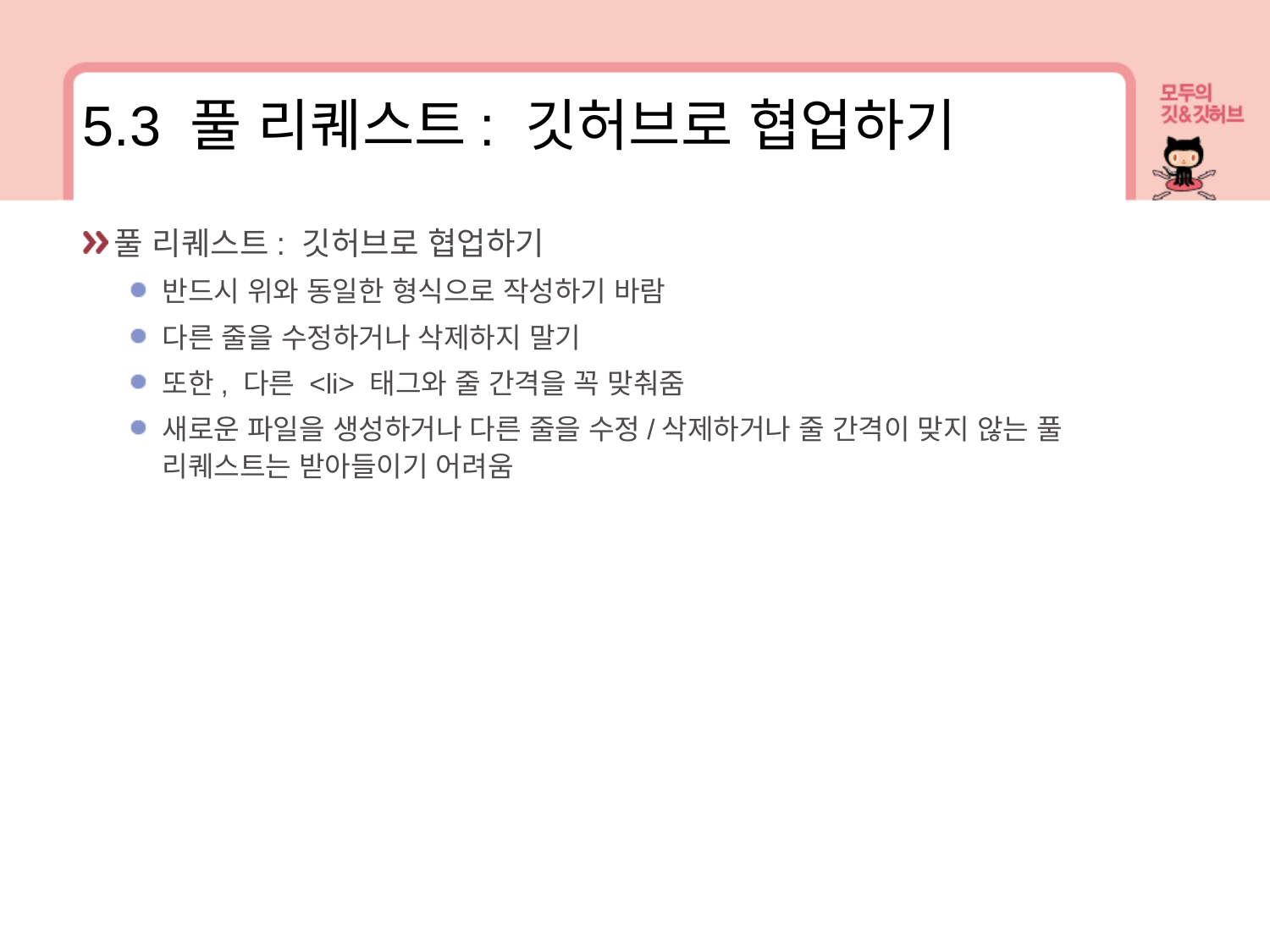

5.3 풀 리퀘스트: 깃허브로 협업하기
풀 리퀘스트: 깃허브로 협업하기
반드시 위와 동일한 형식으로 작성하기 바람
다른 줄을 수정하거나 삭제하지 말기
또한, 다른 <li> 태그와 줄 간격을 꼭 맞춰줌
새로운 파일을 생성하거나 다른 줄을 수정/삭제하거나 줄 간격이 맞지 않는 풀 리퀘스트는 받아들이기 어려움